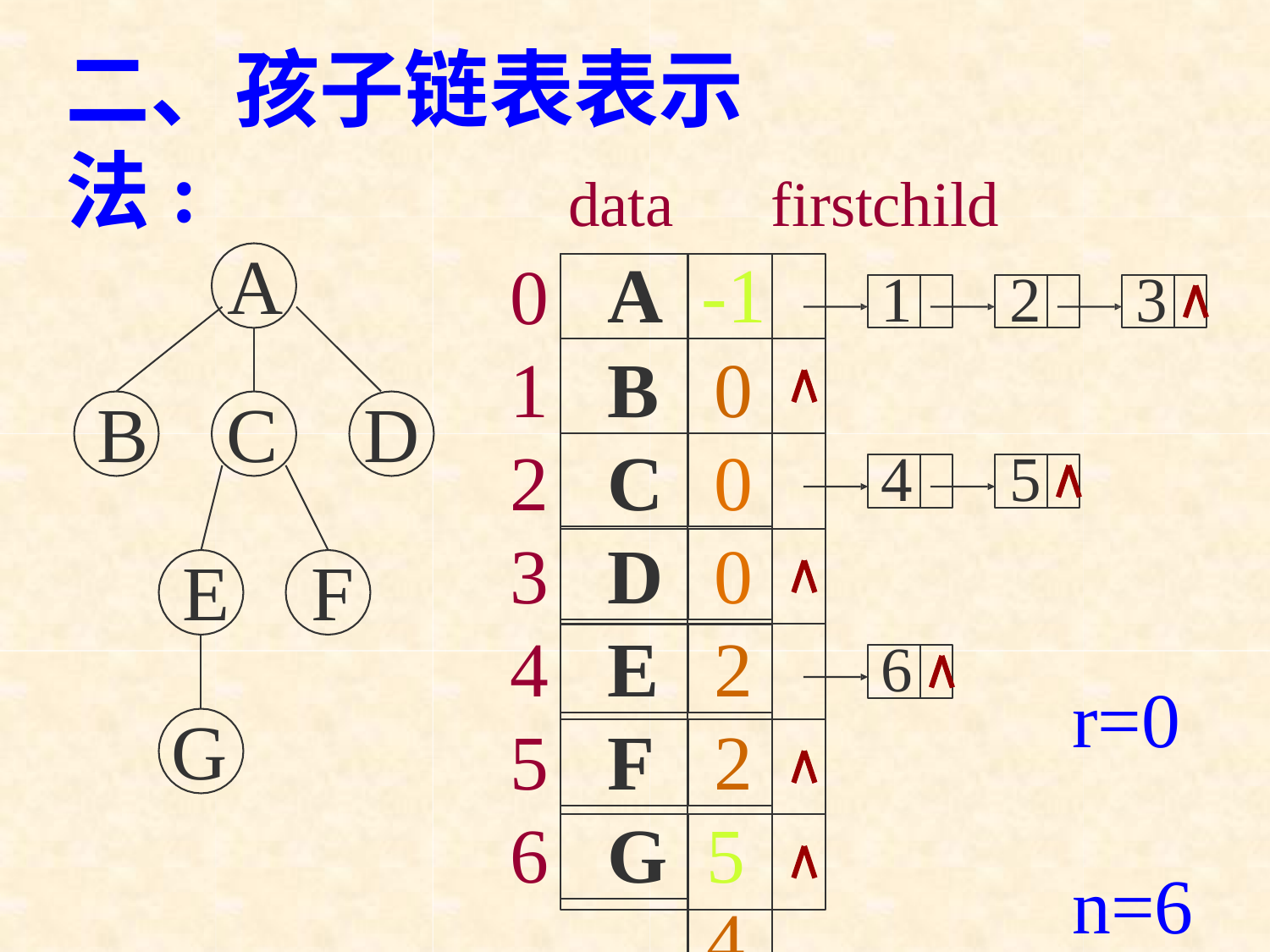

# 二、孩子链表表示法:
data	firstchild
A

0
1
2
3
4
5
6
A

-1

1	2	3

B

0

B	C	D

C

0
4	5

D

0
E	F

E

2
6

r=0  n=6

G

F

2

G

54